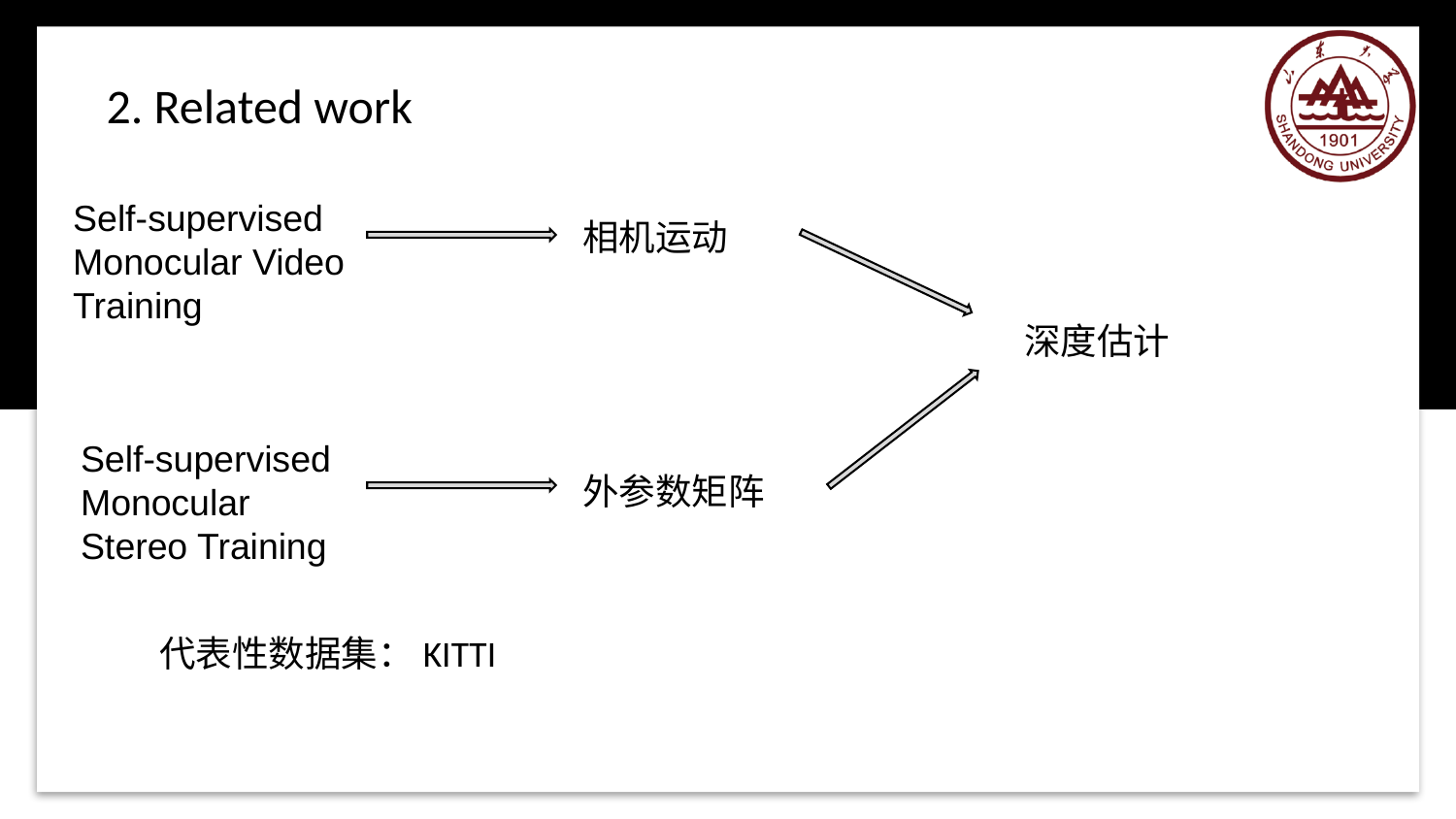

2. Related work
Self-supervised
Monocular Video Training
相机运动

深度估计

Self-supervised Monocular Stereo Training
外参数矩阵

代表性数据集：KITTI